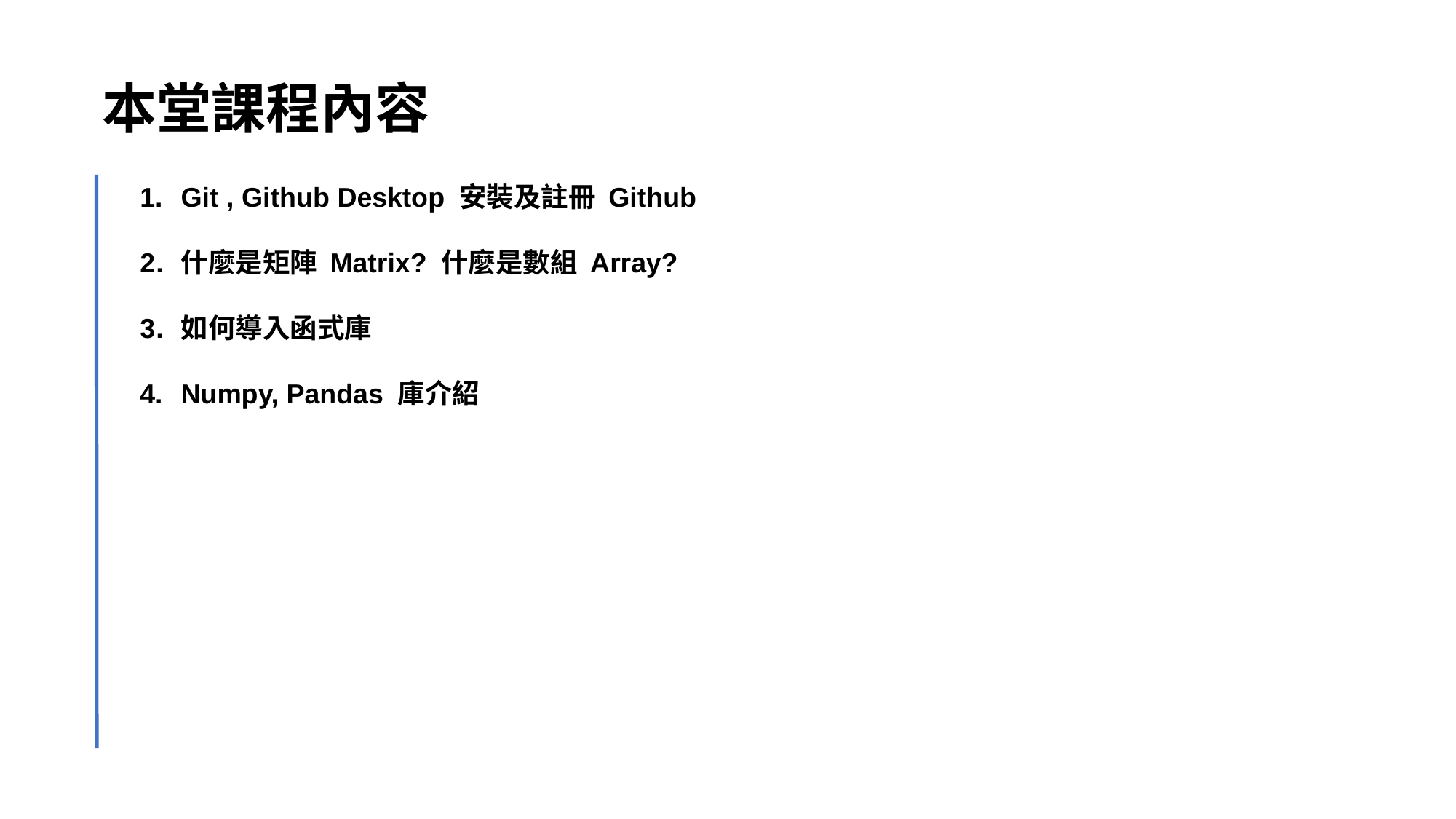

本堂課程內容

Git , Github Desktop 安裝及註冊 Github

什麼是矩陣 Matrix? 什麼是數組 Array?

如何導入函式庫

Numpy, Pandas 庫介紹